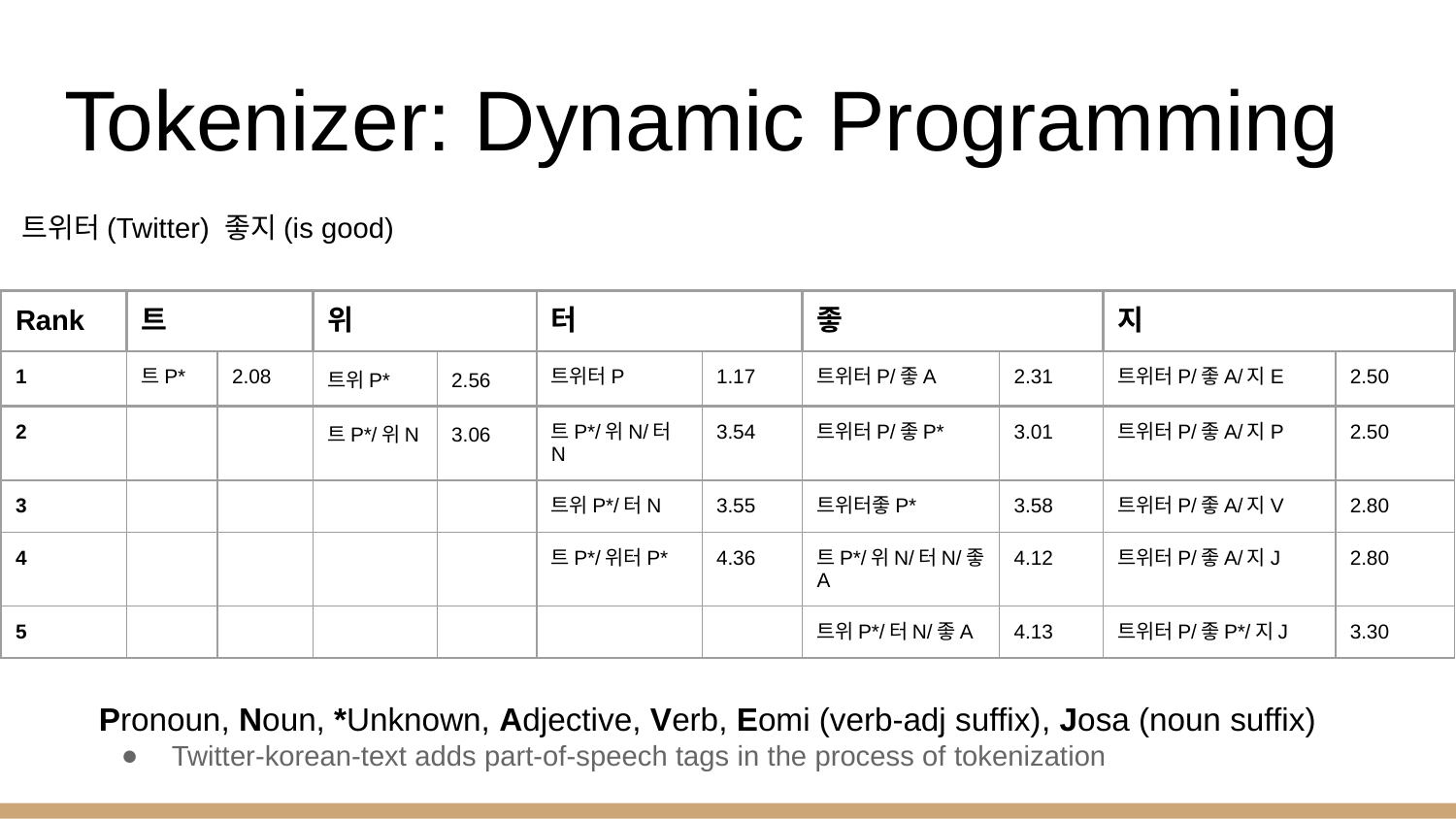

# Tokenizer: Dynamic Programming
트위터(Twitter) 좋지(is good)
| Rank | 트 |  | 위 |  | 터 |  | 좋 |  | 지 |  |
| --- | --- | --- | --- | --- | --- | --- | --- | --- | --- | --- |
| 1 | 트P\* | 2.08 | 트위P\* | 2.56 | 트위터P | 1.17 | 트위터P/좋A | 2.31 | 트위터P/좋A/지E | 2.50 |
| 2 |  |  | 트P\*/위N | 3.06 | 트P\*/위N/터N | 3.54 | 트위터P/좋P\* | 3.01 | 트위터P/좋A/지P | 2.50 |
| 3 |  |  |  |  | 트위P\*/터N | 3.55 | 트위터좋P\* | 3.58 | 트위터P/좋A/지V | 2.80 |
| 4 |  |  |  |  | 트P\*/위터P\* | 4.36 | 트P\*/위N/터N/좋A | 4.12 | 트위터P/좋A/지J | 2.80 |
| 5 |  |  |  |  |  |  | 트위P\*/터N/좋A | 4.13 | 트위터P/좋P\*/지J | 3.30 |
Pronoun, Noun, *Unknown, Adjective, Verb, Eomi (verb-adj suffix), Josa (noun suffix)
Twitter-korean-text adds part-of-speech tags in the process of tokenization